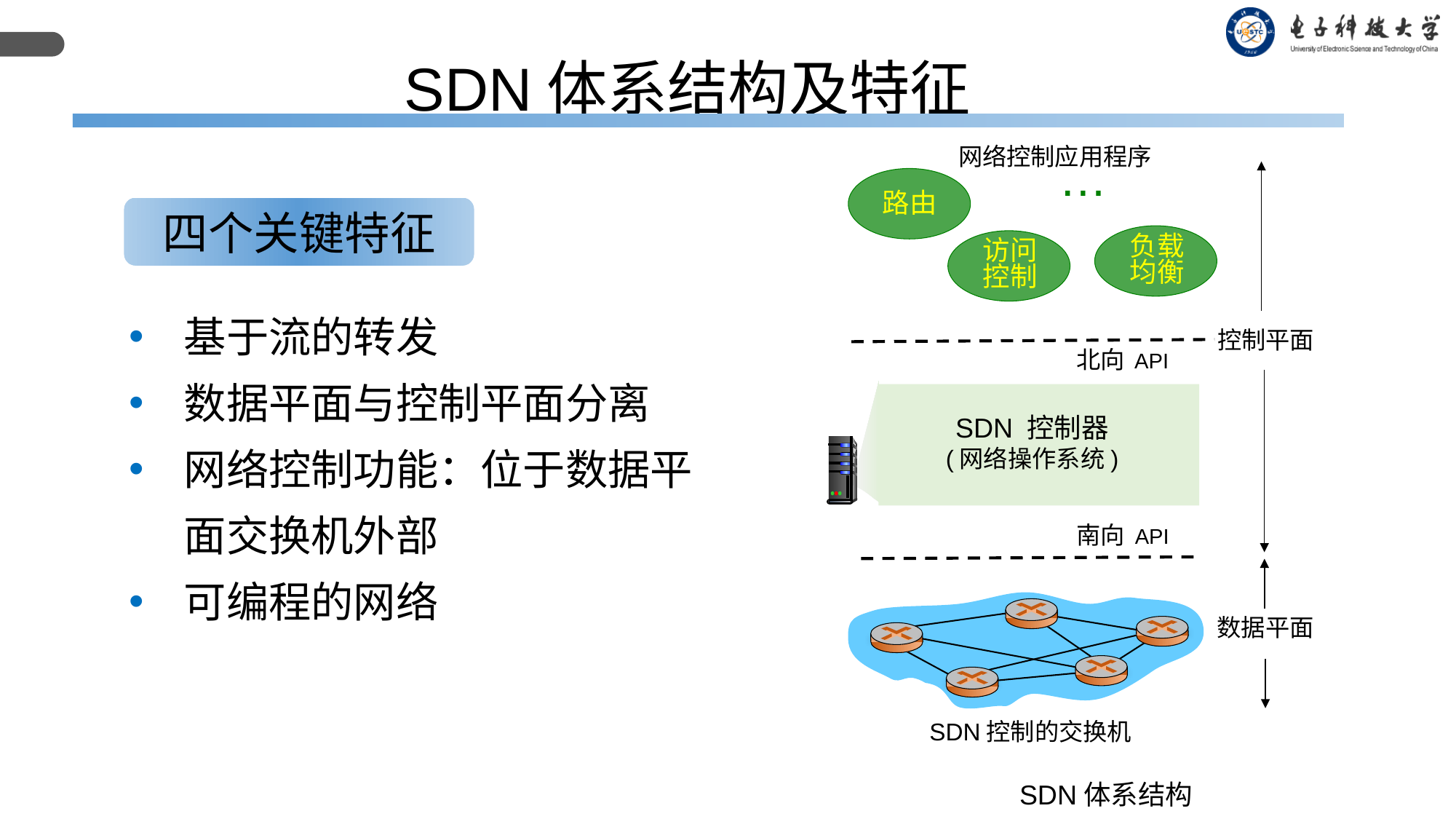

SDN体系结构及特征

…
网络控制应用程序

路由

负载
均衡

访问
控制
控制平面
北向 API

SDN 控制器
(网络操作系统)

南向 API

数据平面
SDN控制的交换机
四个关键特征
基于流的转发
数据平面与控制平面分离
网络控制功能：位于数据平面交换机外部
可编程的网络
SDN体系结构